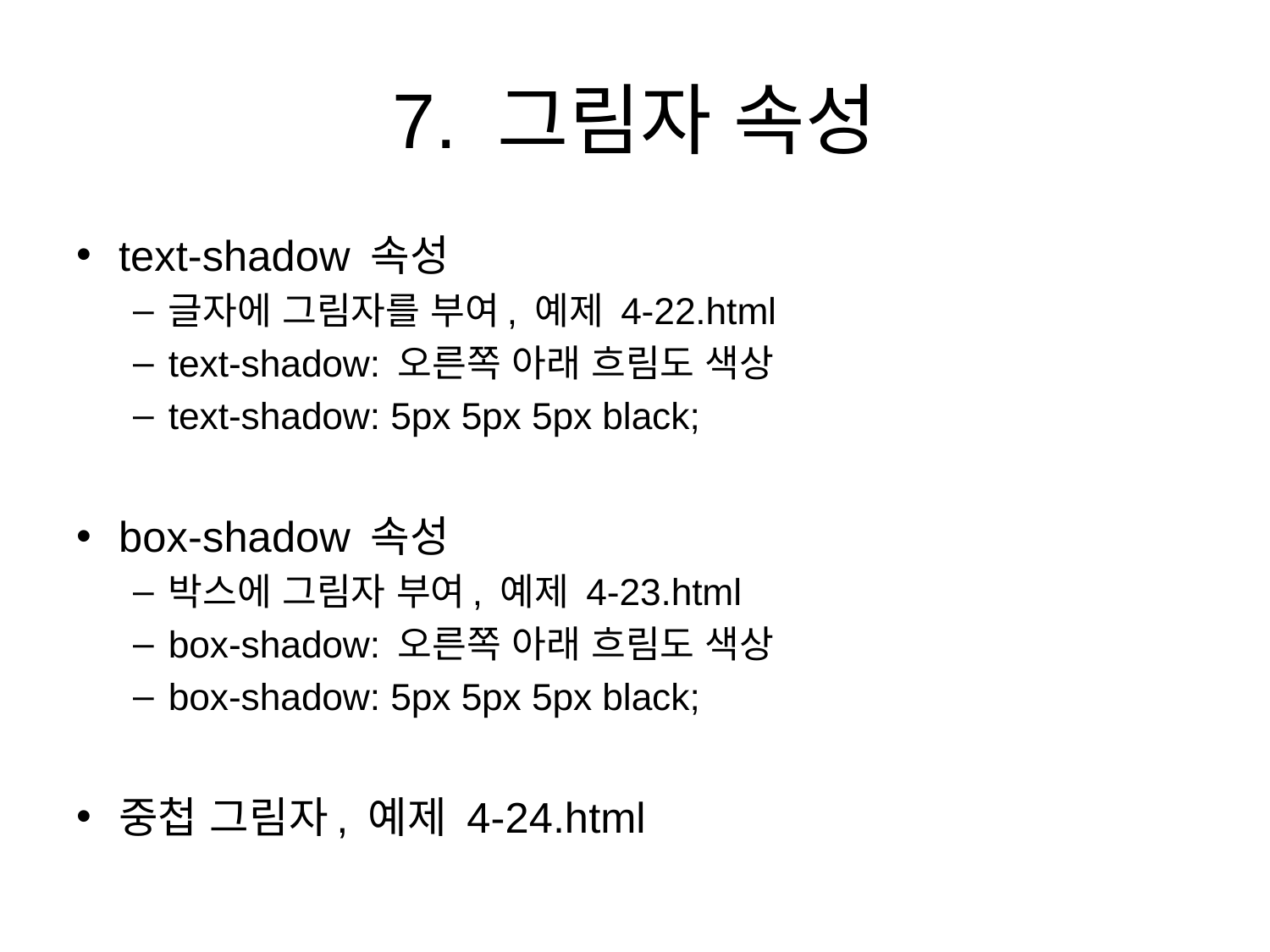

# 7. 그림자 속성
text-shadow 속성
글자에 그림자를 부여, 예제 4-22.html
text-shadow: 오른쪽 아래 흐림도 색상
text-shadow: 5px 5px 5px black;

box-shadow 속성
박스에 그림자 부여, 예제 4-23.html
box-shadow: 오른쪽 아래 흐림도 색상
box-shadow: 5px 5px 5px black;

중첩 그림자, 예제 4-24.html